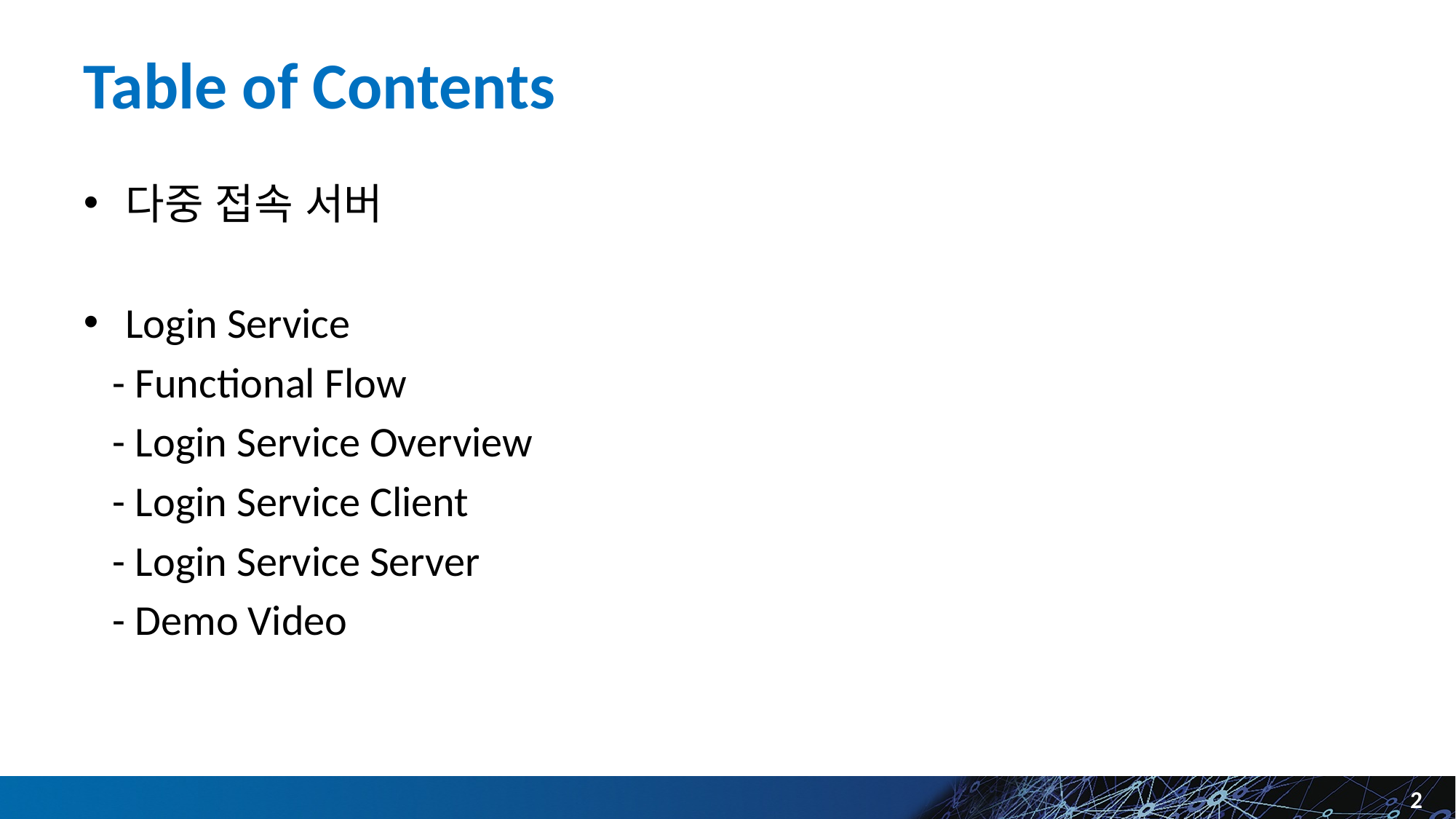

# Table of Contents
다중 접속 서버

Login Service
   - Functional Flow
   - Login Service Overview
   - Login Service Client
   - Login Service Server
   - Demo Video

2